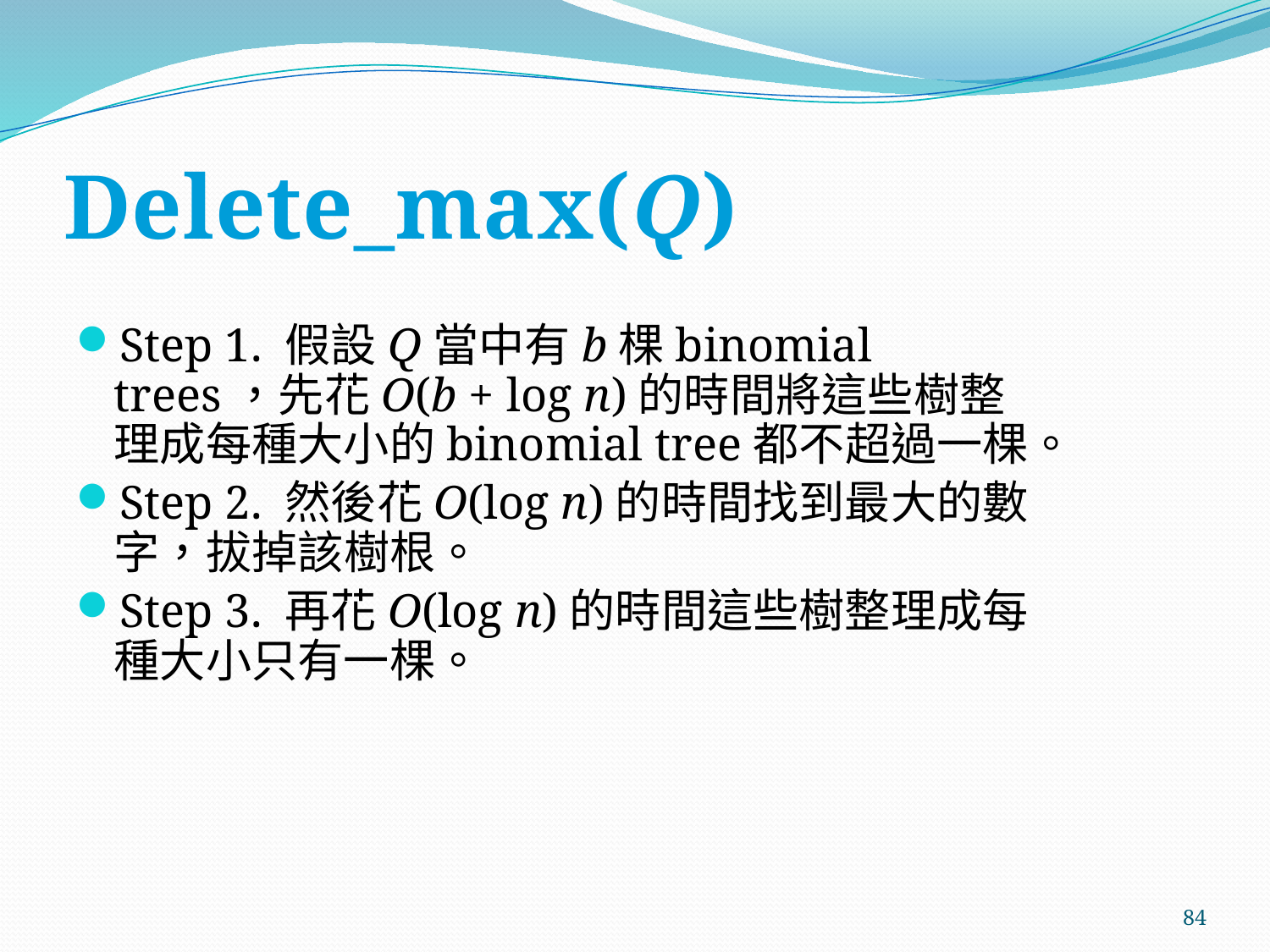

# Delete_max(Q)
Step 1. 假設Q當中有b棵binomial trees，先花O(b + log n)的時間將這些樹整理成每種大小的binomial tree都不超過一棵。
Step 2. 然後花O(log n)的時間找到最大的數字，拔掉該樹根。
Step 3. 再花O(log n)的時間這些樹整理成每種大小只有一棵。
84